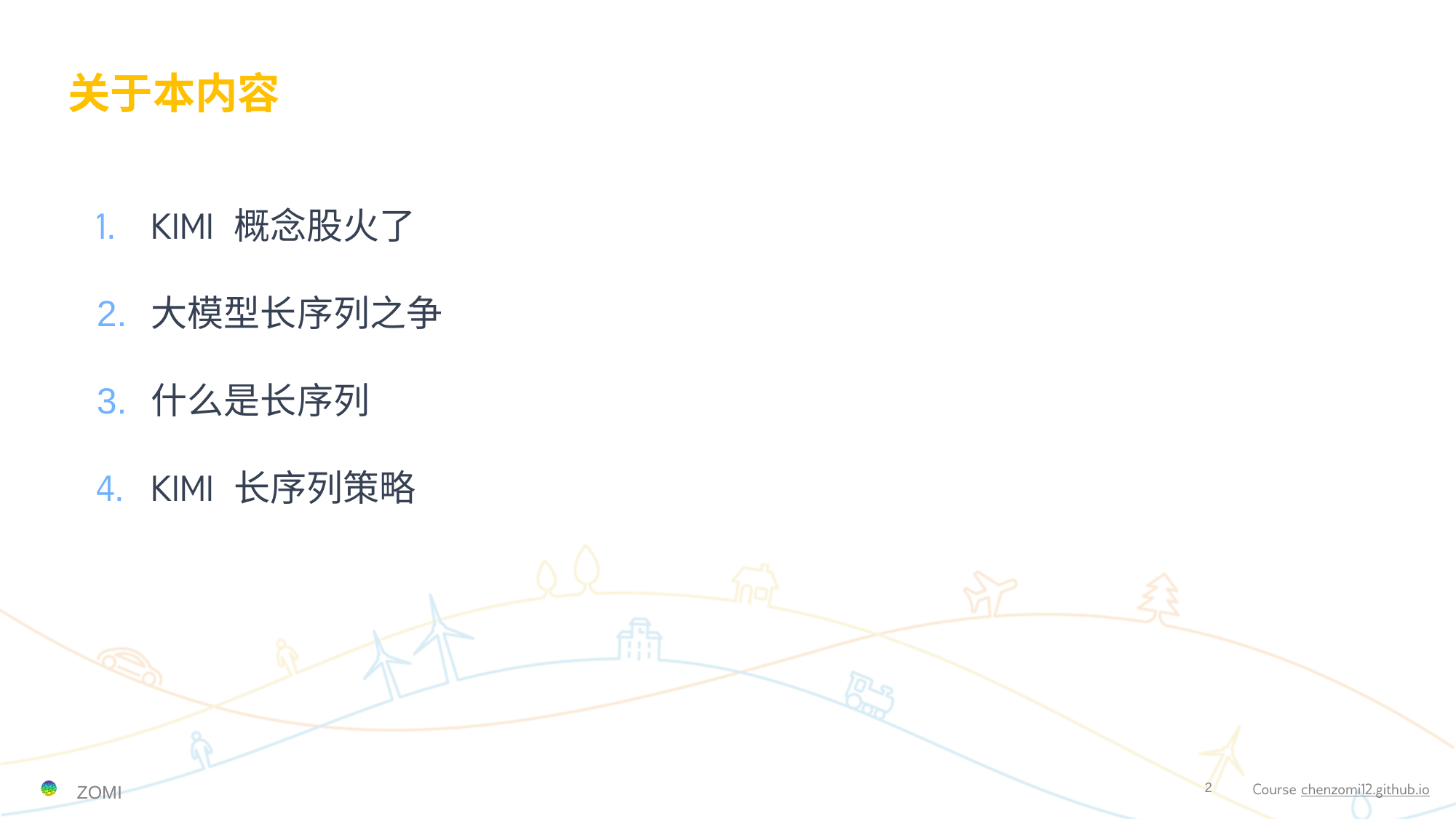

# 关于本内容
KIMI 概念股火了
大模型长序列之争
什么是长序列
KIMI 长序列策略